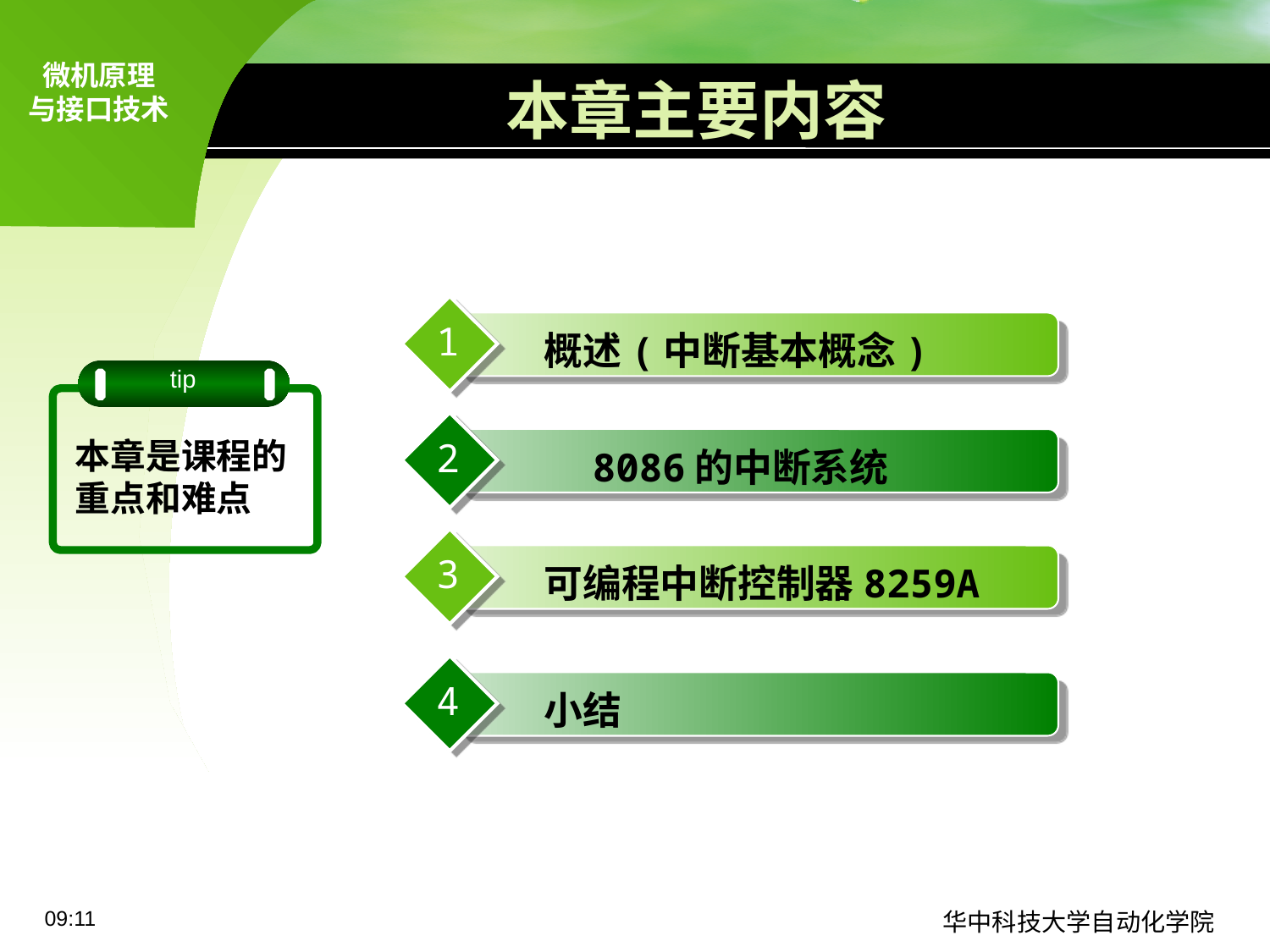

# 本章主要内容

1

    概述(中断基本概念)
tip

2

    8086的中断系统
本章是课程的重点和难点

3

    可编程中断控制器8259A

4

    小结
09:11
华中科技大学自动化学院